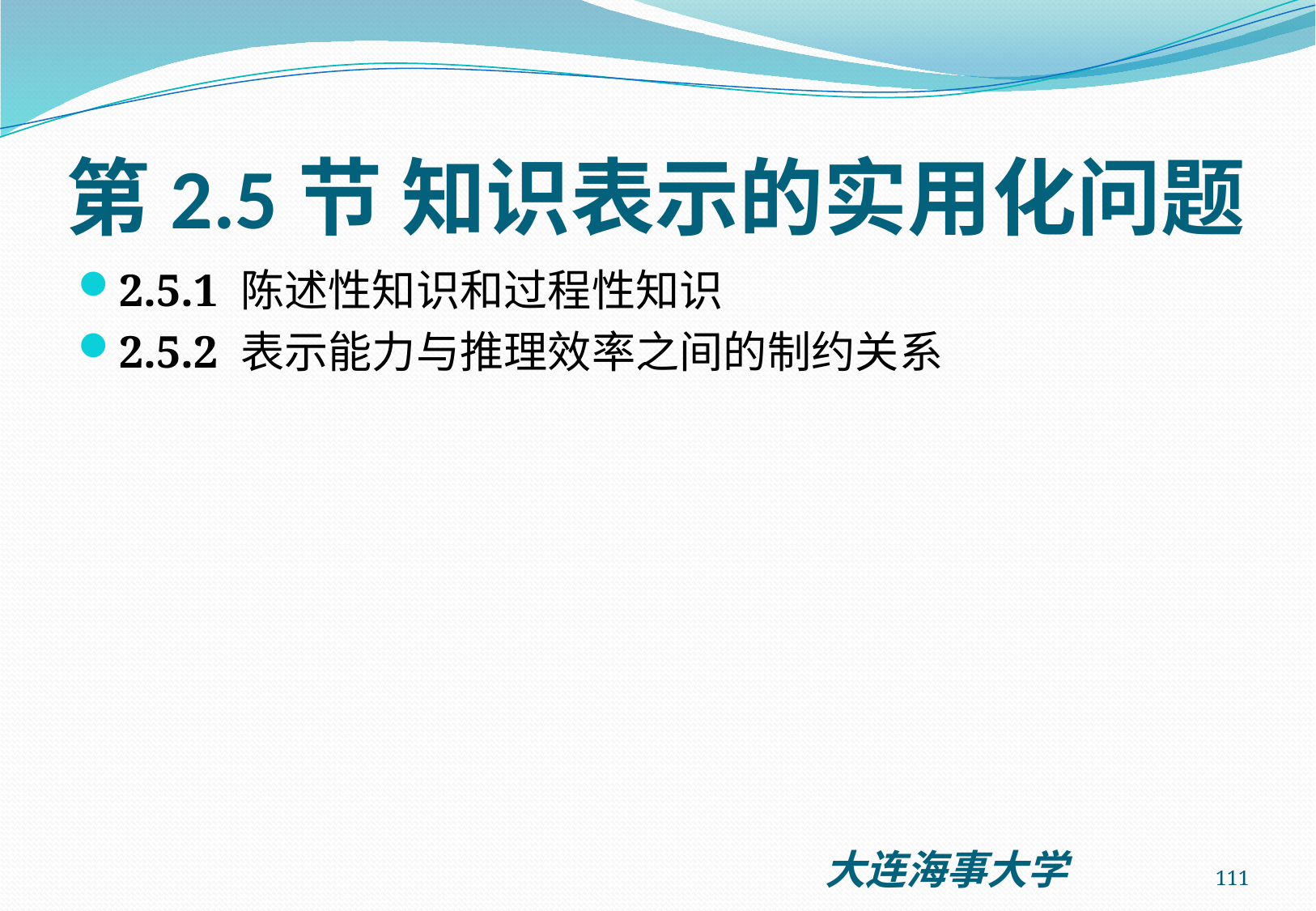

# 第2.5节 知识表示的实用化问题
2.5.1 陈述性知识和过程性知识
2.5.2 表示能力与推理效率之间的制约关系
111